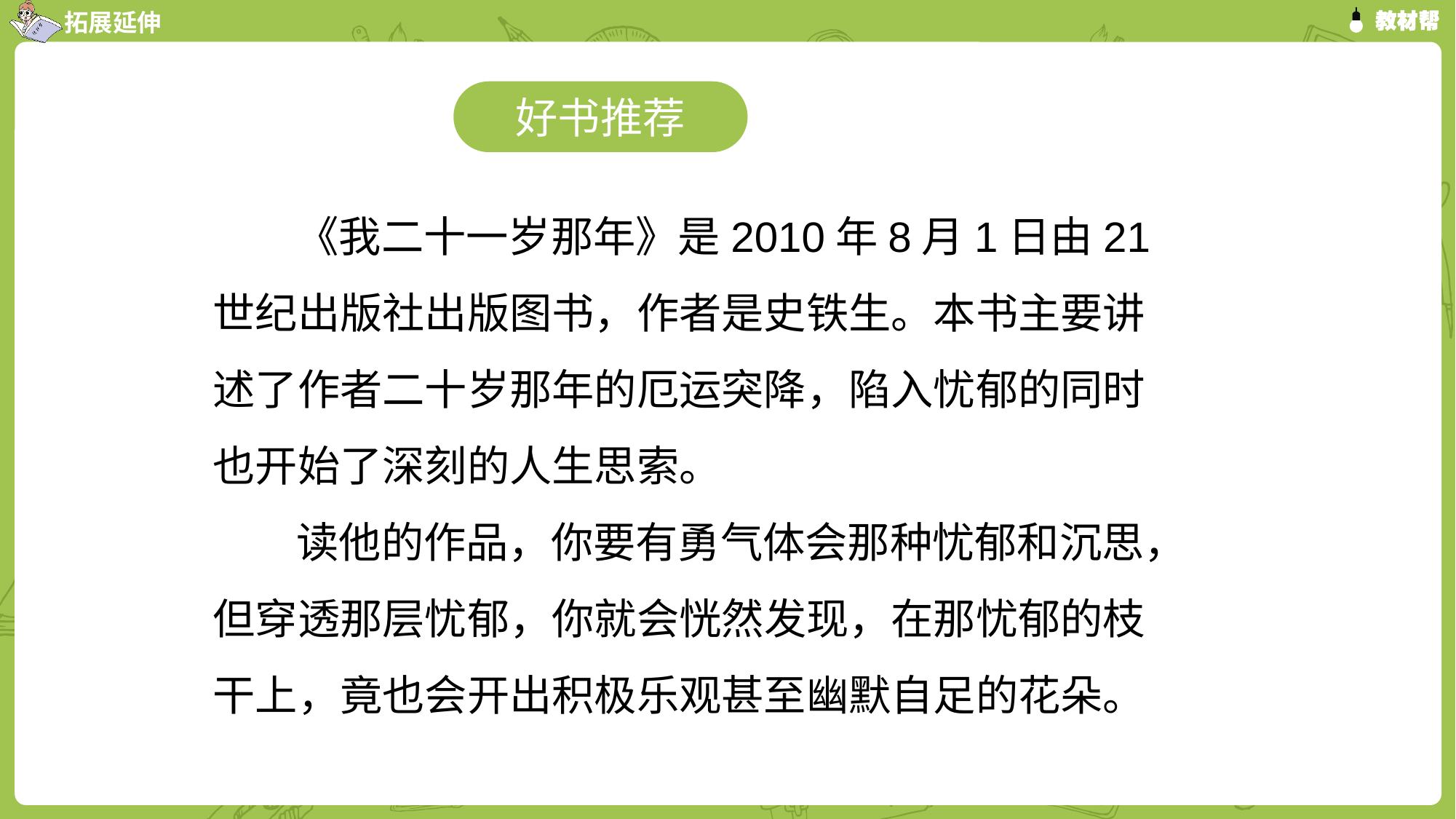

好书推荐
  《我二十一岁那年》是2010年8月1日由21世纪出版社出版图书，作者是史铁生。本书主要讲述了作者二十岁那年的厄运突降，陷入忧郁的同时也开始了深刻的人生思索。
  读他的作品，你要有勇气体会那种忧郁和沉思，但穿透那层忧郁，你就会恍然发现，在那忧郁的枝干上，竟也会开出积极乐观甚至幽默自足的花朵。